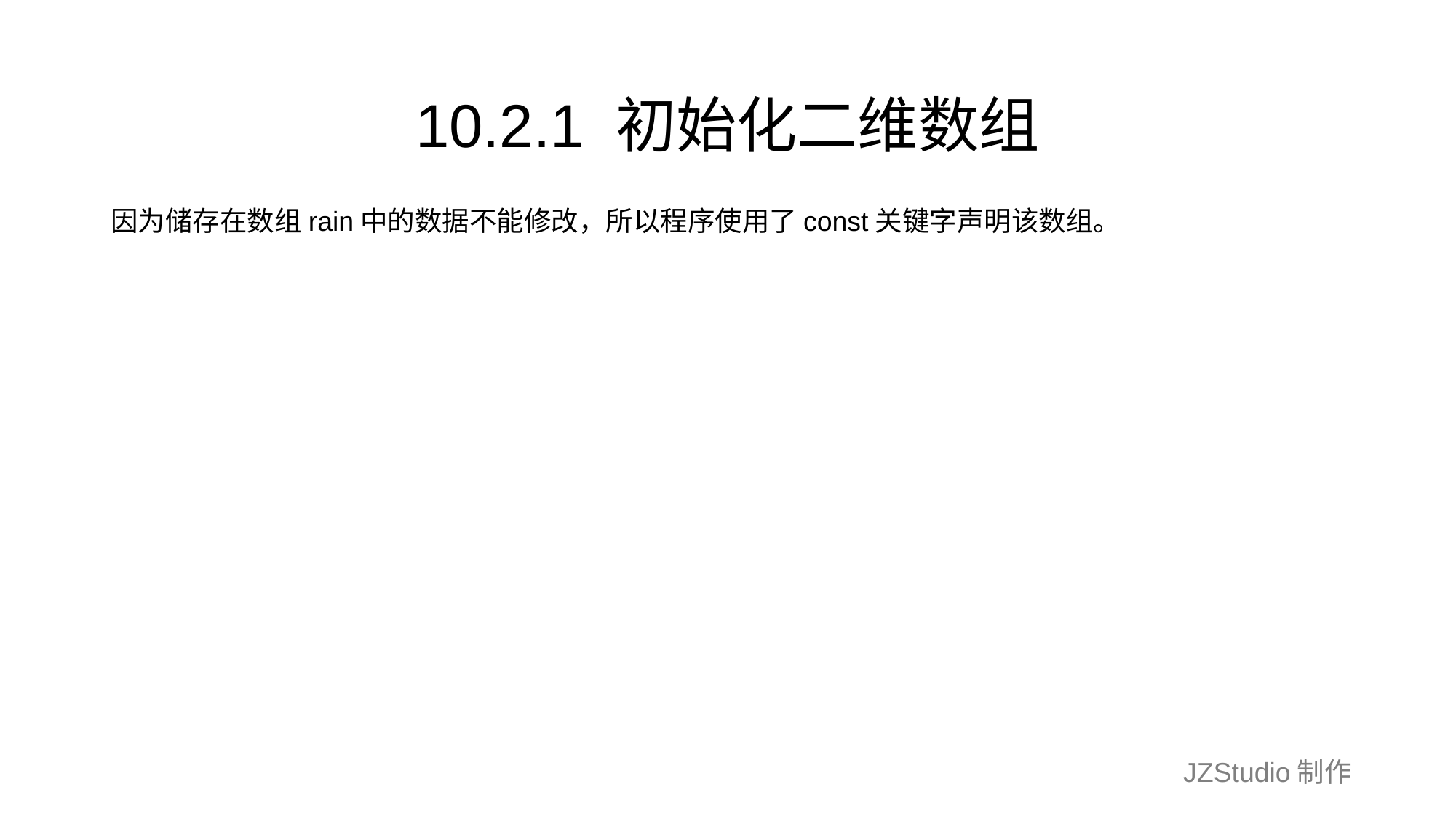

# 10.2.1 初始化二维数组
因为储存在数组rain中的数据不能修改，所以程序使用了const关键字声明该数组。